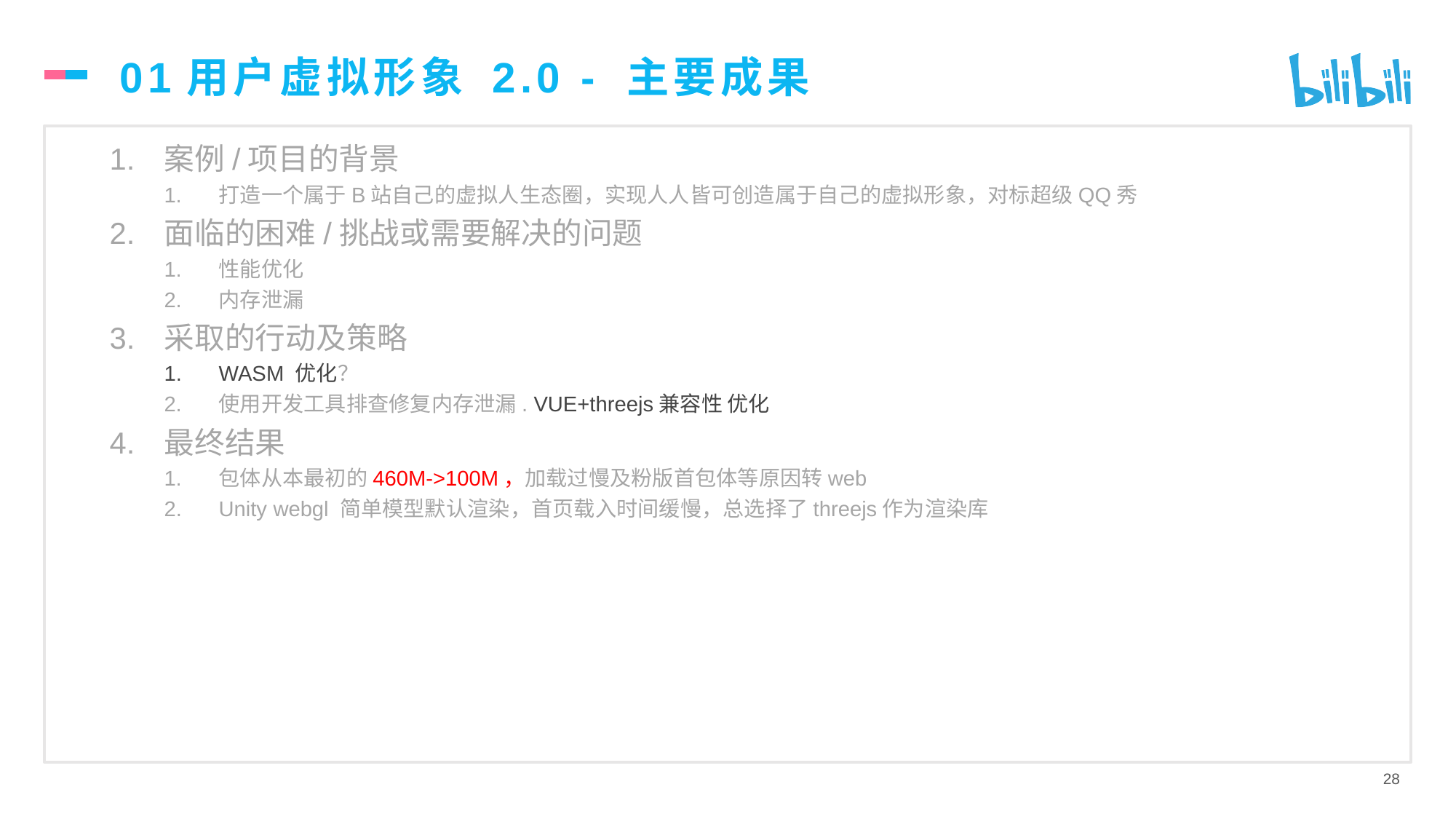

# 01用户虚拟形象 2.0 - 主要成果

案例/项目的背景
打造一个属于B站自己的虚拟人生态圈，实现人人皆可创造属于自己的虚拟形象，对标超级QQ秀
面临的困难/挑战或需要解决的问题
性能优化
内存泄漏
采取的行动及策略
WASM 优化？
使用开发工具排查修复内存泄漏. VUE+threejs兼容性 优化
最终结果
包体从本最初的460M->100M，加载过慢及粉版首包体等原因转web
Unity webgl 简单模型默认渲染，首页载入时间缓慢，总选择了threejs作为渲染库